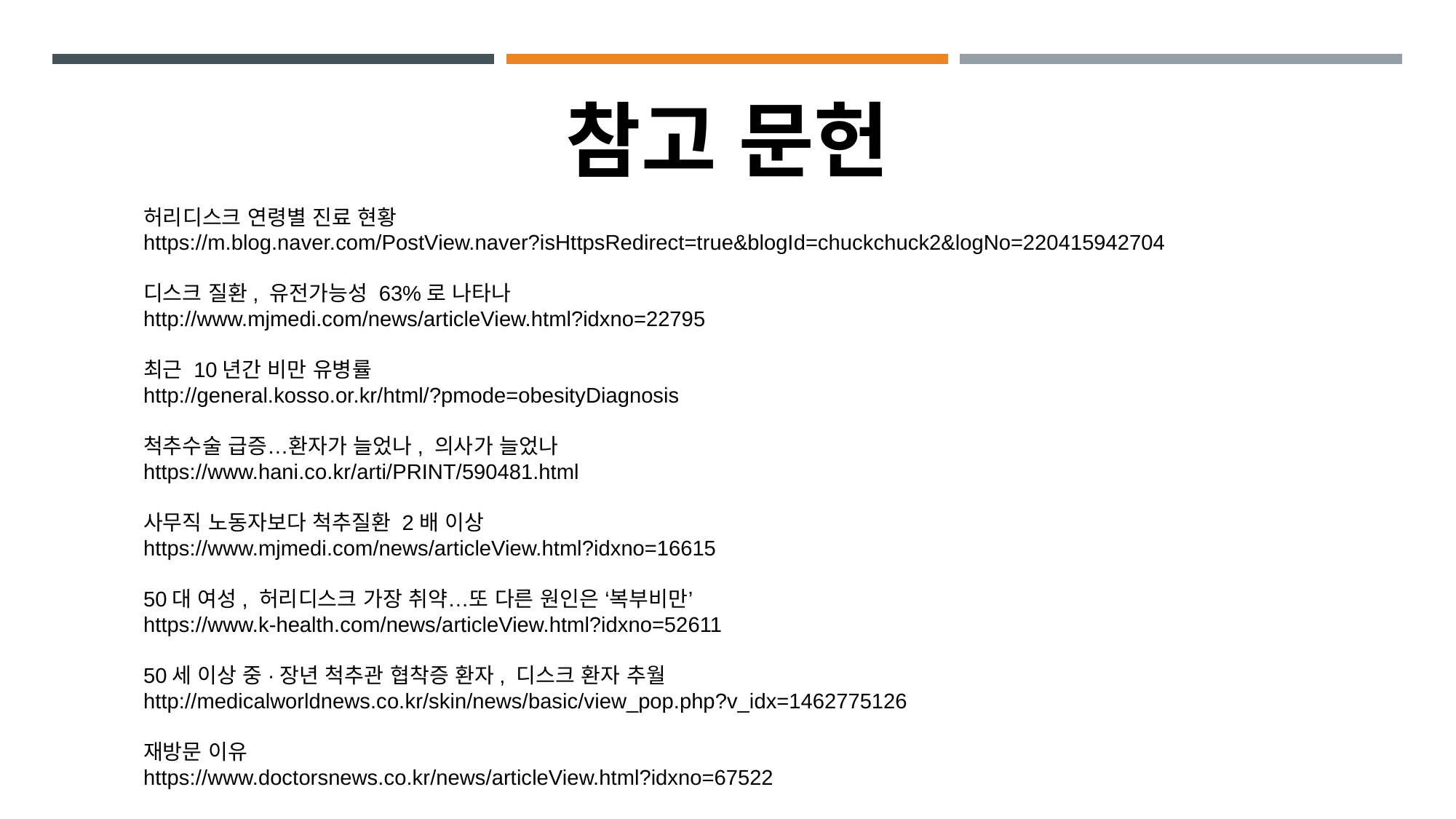

# 참고 문헌
허리디스크 연령별 진료 현황
https://m.blog.naver.com/PostView.naver?isHttpsRedirect=true&blogId=chuckchuck2&logNo=220415942704

디스크 질환, 유전가능성 63%로 나타나
http://www.mjmedi.com/news/articleView.html?idxno=22795

최근 10년간 비만 유병률
http://general.kosso.or.kr/html/?pmode=obesityDiagnosis

척추수술 급증…환자가 늘었나, 의사가 늘었나
https://www.hani.co.kr/arti/PRINT/590481.html

사무직 노동자보다 척추질환 2배 이상
https://www.mjmedi.com/news/articleView.html?idxno=16615

50대 여성, 허리디스크 가장 취약…또 다른 원인은 ‘복부비만’
https://www.k-health.com/news/articleView.html?idxno=52611

50세 이상 중·장년 척추관 협착증 환자, 디스크 환자 추월
http://medicalworldnews.co.kr/skin/news/basic/view_pop.php?v_idx=1462775126

재방문 이유
https://www.doctorsnews.co.kr/news/articleView.html?idxno=67522